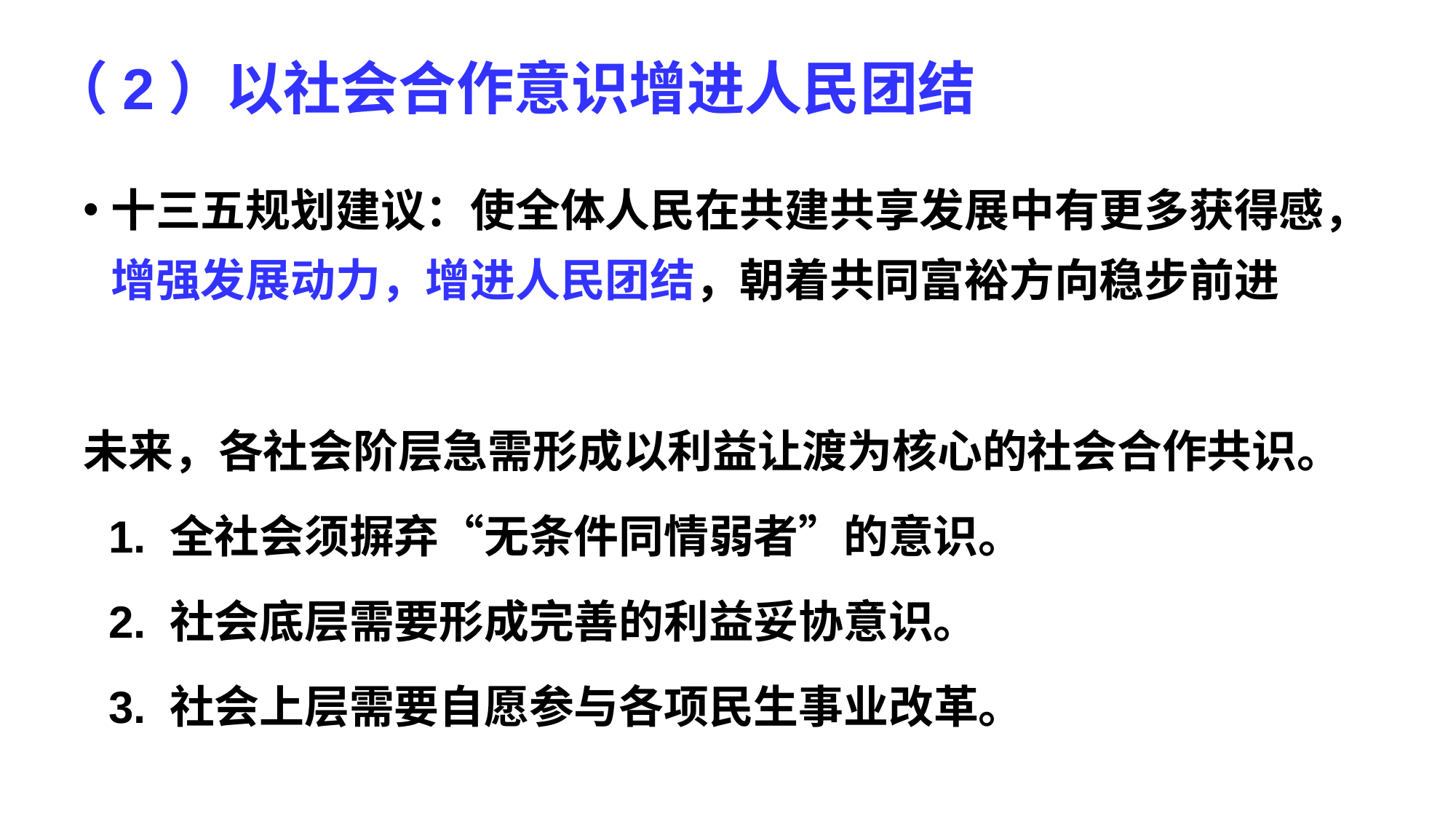

# （2）以社会合作意识增进人民团结
十三五规划建议：使全体人民在共建共享发展中有更多获得感，增强发展动力，增进人民团结，朝着共同富裕方向稳步前进

未来，各社会阶层急需形成以利益让渡为核心的社会合作共识。
  1. 全社会须摒弃“无条件同情弱者”的意识。
  2. 社会底层需要形成完善的利益妥协意识。
  3. 社会上层需要自愿参与各项民生事业改革。